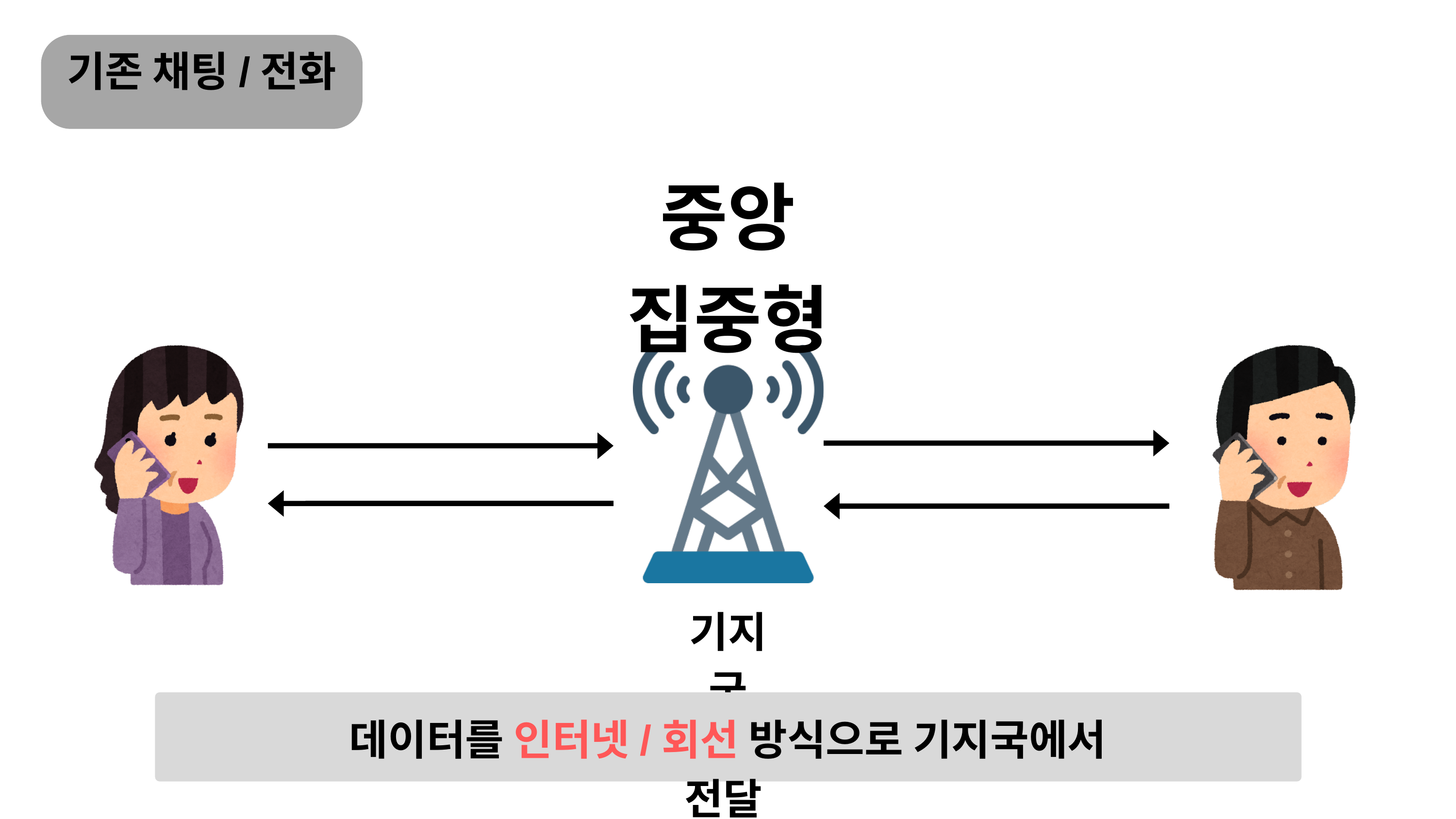

기존 채팅/전화
중앙 집중형

기지국

데이터를 인터넷/회선 방식으로 기지국에서 전달